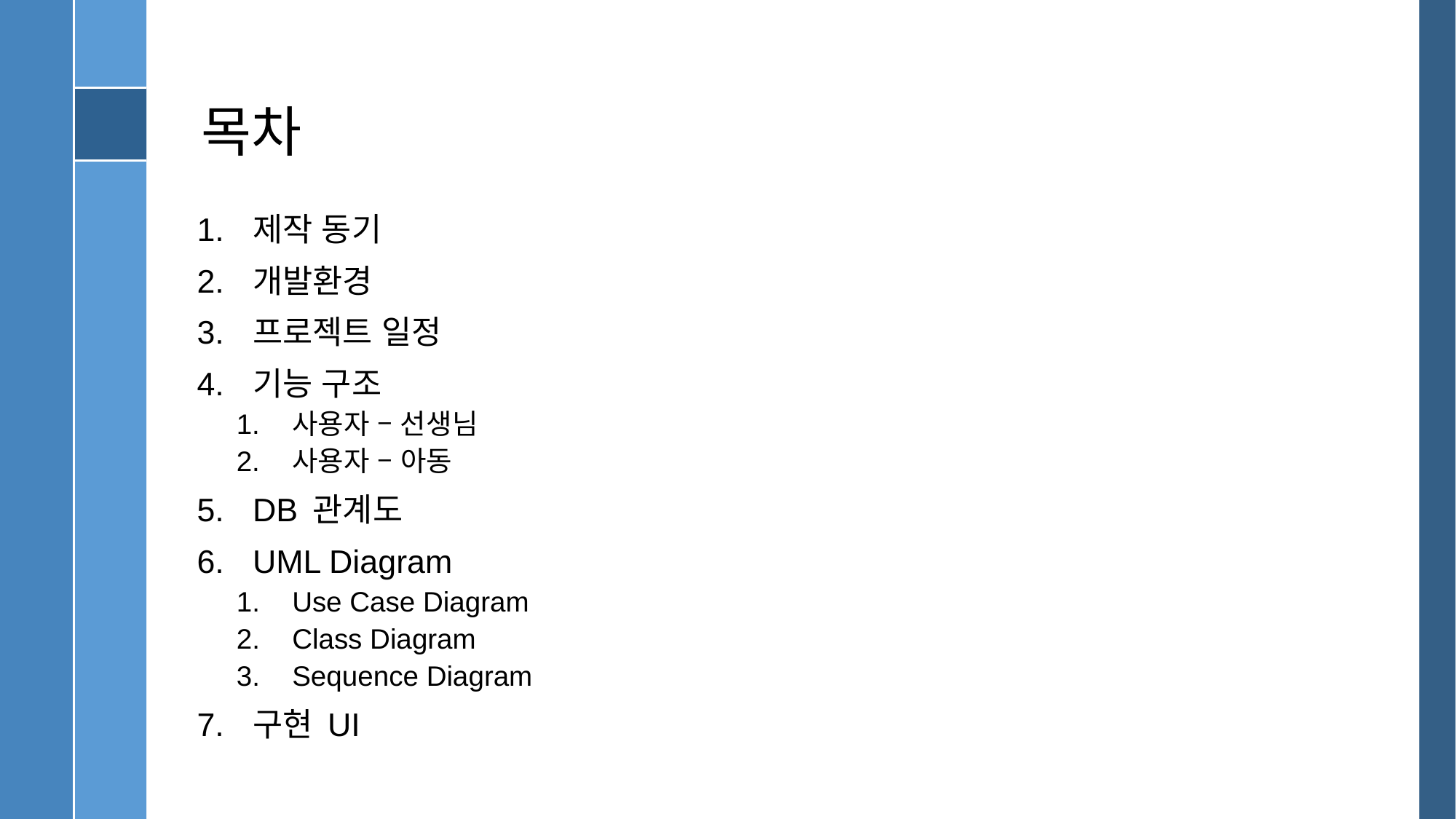

# 목차
제작 동기
개발환경
프로젝트 일정
기능 구조
사용자 – 선생님
사용자 – 아동
DB 관계도
UML Diagram
Use Case Diagram
Class Diagram
Sequence Diagram
구현 UI